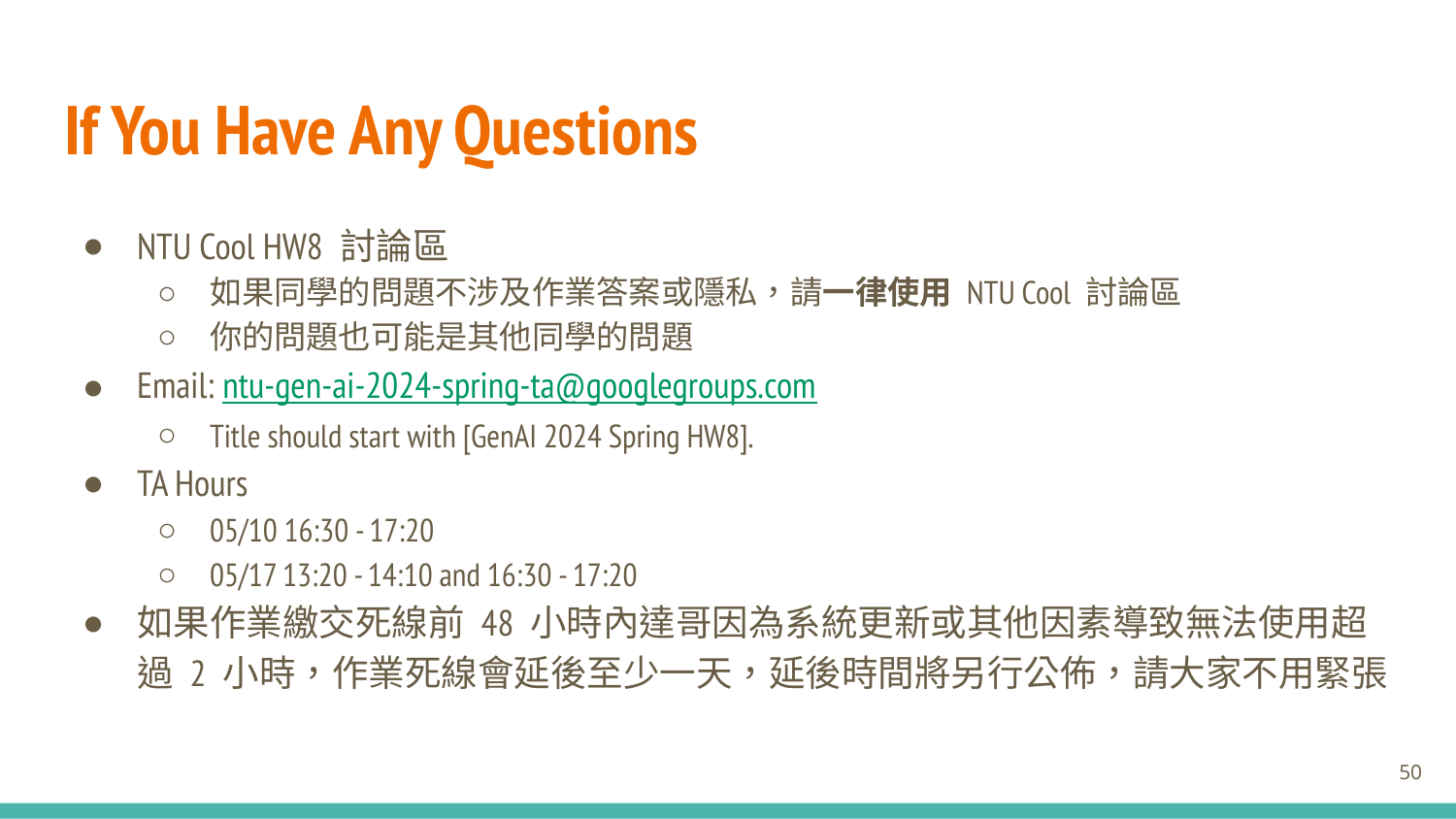

# If You Have Any Questions
NTU Cool HW8 討論區
如果同學的問題不涉及作業答案或隱私，請一律使用 NTU Cool 討論區
你的問題也可能是其他同學的問題
Email: ntu-gen-ai-2024-spring-ta@googlegroups.com
Title should start with [GenAI 2024 Spring HW8].
TA Hours
05/10 16:30 - 17:20
05/17 13:20 - 14:10 and 16:30 - 17:20
如果作業繳交死線前 48 小時內達哥因為系統更新或其他因素導致無法使用超過 2 小時，作業死線會延後至少一天，延後時間將另行公佈，請大家不用緊張
50